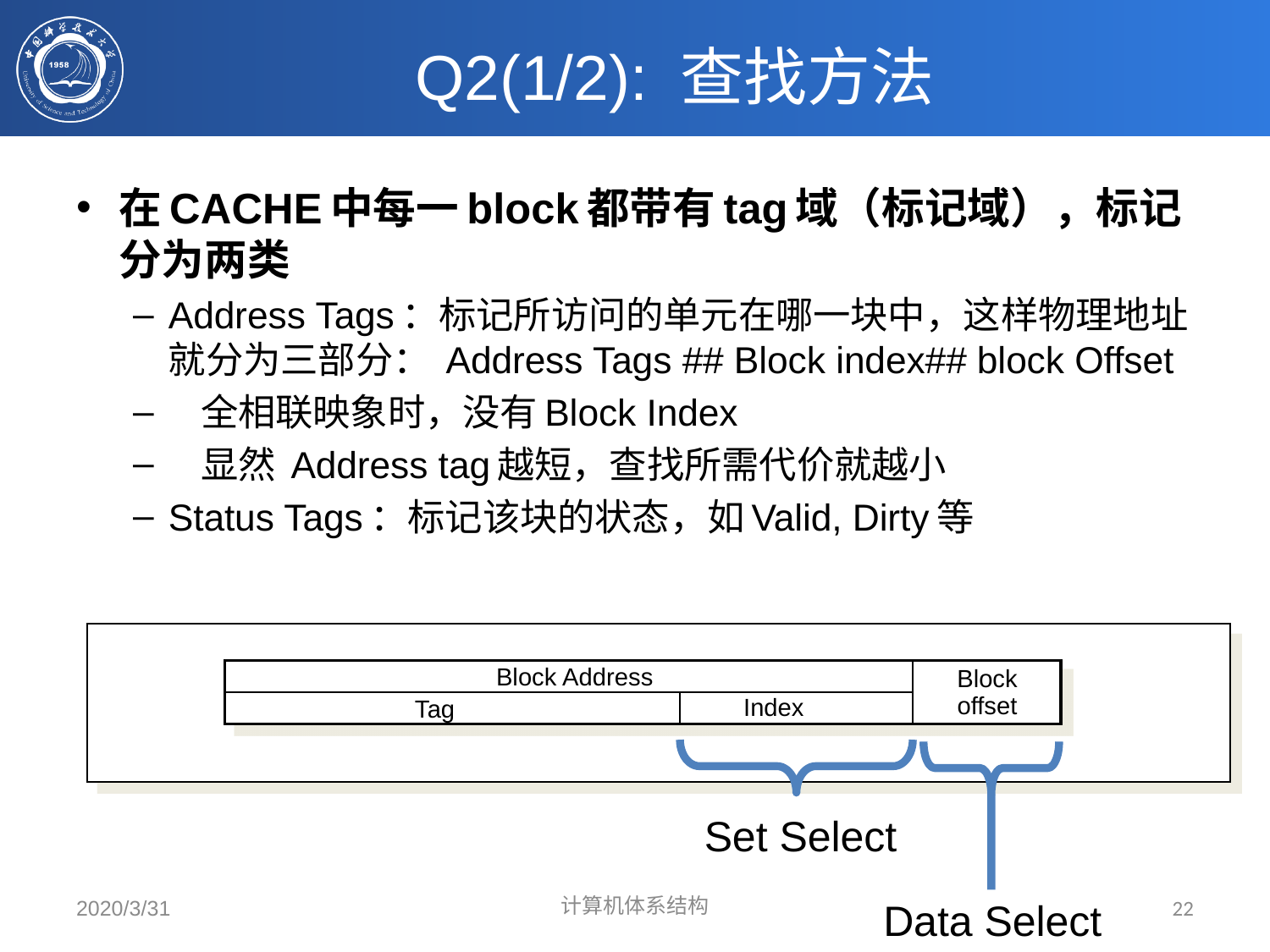

# Q2(1/2): 查找方法
在CACHE中每一block都带有tag域（标记域），标记分为两类
Address Tags：标记所访问的单元在哪一块中，这样物理地址就分为三部分： Address Tags ## Block index## block Offset
   全相联映象时，没有Block Index
   显然 Address tag越短，查找所需代价就越小
Status Tags：标记该块的状态，如Valid, Dirty等

Block Address

Block
offset
Index
Tag

Set Select
Data Select
2020/3/31
计算机体系结构
22